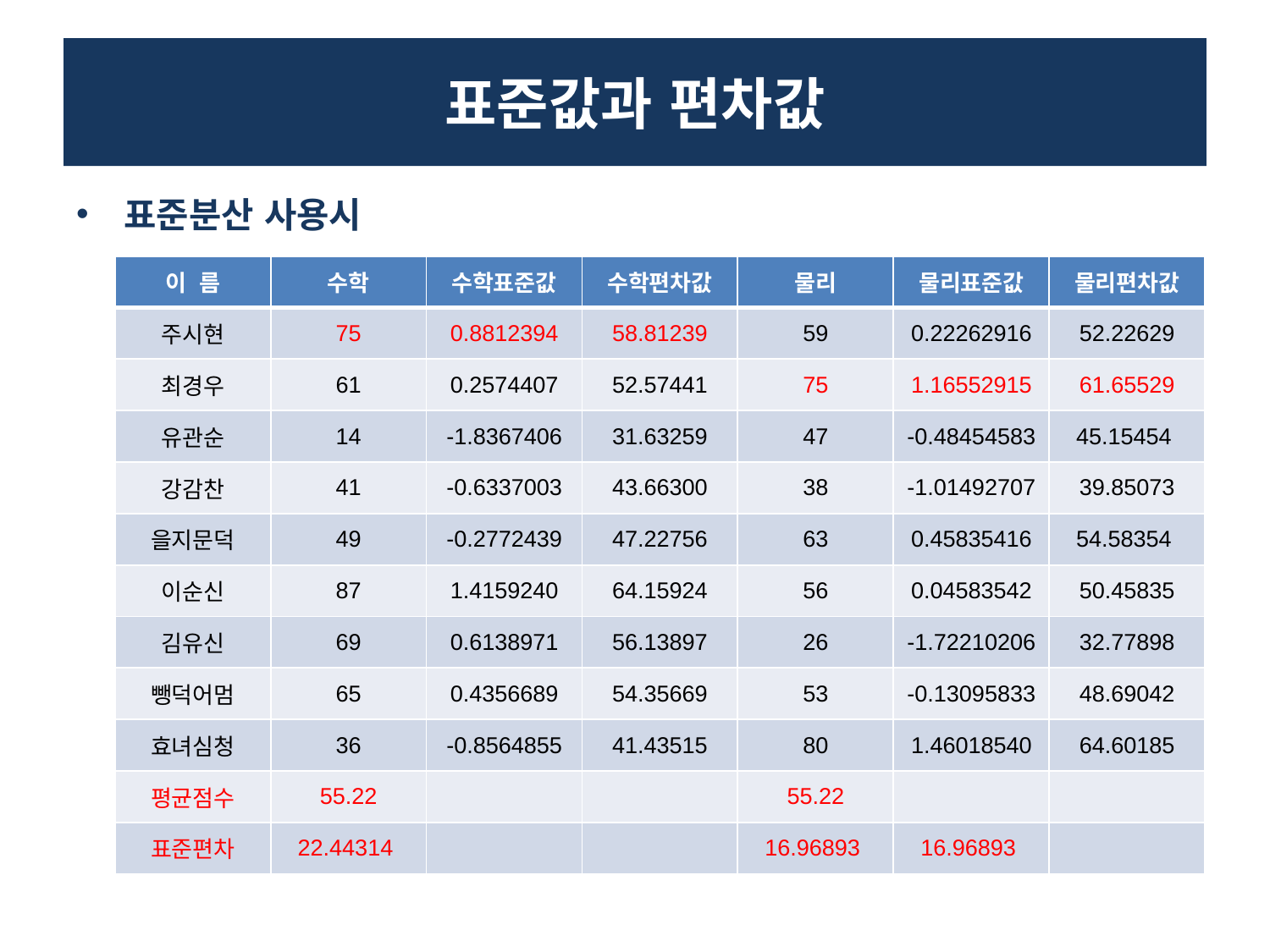

# 표준값과 편차값
표준분산 사용시

| 이 름 | 수학 | 수학표준값 | 수학편차값 | 물리 | 물리표준값 | 물리편차값 |
| --- | --- | --- | --- | --- | --- | --- |
| 주시현 | 75 | 0.8812394 | 58.81239 | 59 | 0.22262916 | 52.22629 |
| 최경우 | 61 | 0.2574407 | 52.57441 | 75 | 1.16552915 | 61.65529 |
| 유관순 | 14 | -1.8367406 | 31.63259 | 47 | -0.48454583 | 45.15454 |
| 강감찬 | 41 | -0.6337003 | 43.66300 | 38 | -1.01492707 | 39.85073 |
| 을지문덕 | 49 | -0.2772439 | 47.22756 | 63 | 0.45835416 | 54.58354 |
| 이순신 | 87 | 1.4159240 | 64.15924 | 56 | 0.04583542 | 50.45835 |
| 김유신 | 69 | 0.6138971 | 56.13897 | 26 | -1.72210206 | 32.77898 |
| 뺑덕어멈 | 65 | 0.4356689 | 54.35669 | 53 | -0.13095833 | 48.69042 |
| 효녀심청 | 36 | -0.8564855 | 41.43515 | 80 | 1.46018540 | 64.60185 |
| 평균점수 | 55.22 |  |  | 55.22 |  |  |
| 표준편차 | 22.44314 |  |  | 16.96893 | 16.96893 |  |